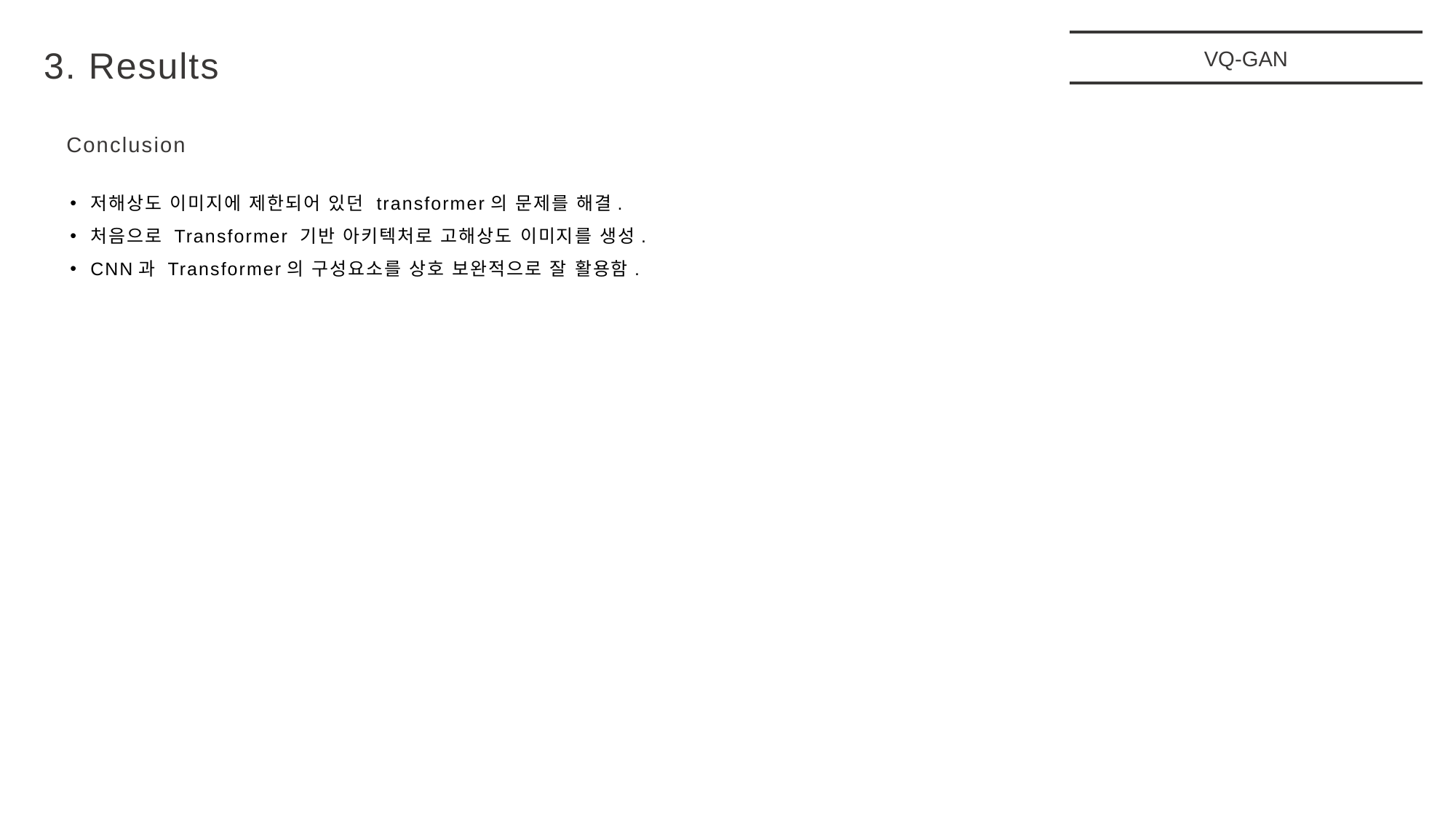

3. Results
VQ-GAN
Conclusion
저해상도 이미지에 제한되어 있던 transformer의 문제를 해결.
처음으로 Transformer 기반 아키텍처로 고해상도 이미지를 생성.
CNN과 Transformer의 구성요소를 상호 보완적으로 잘 활용함.